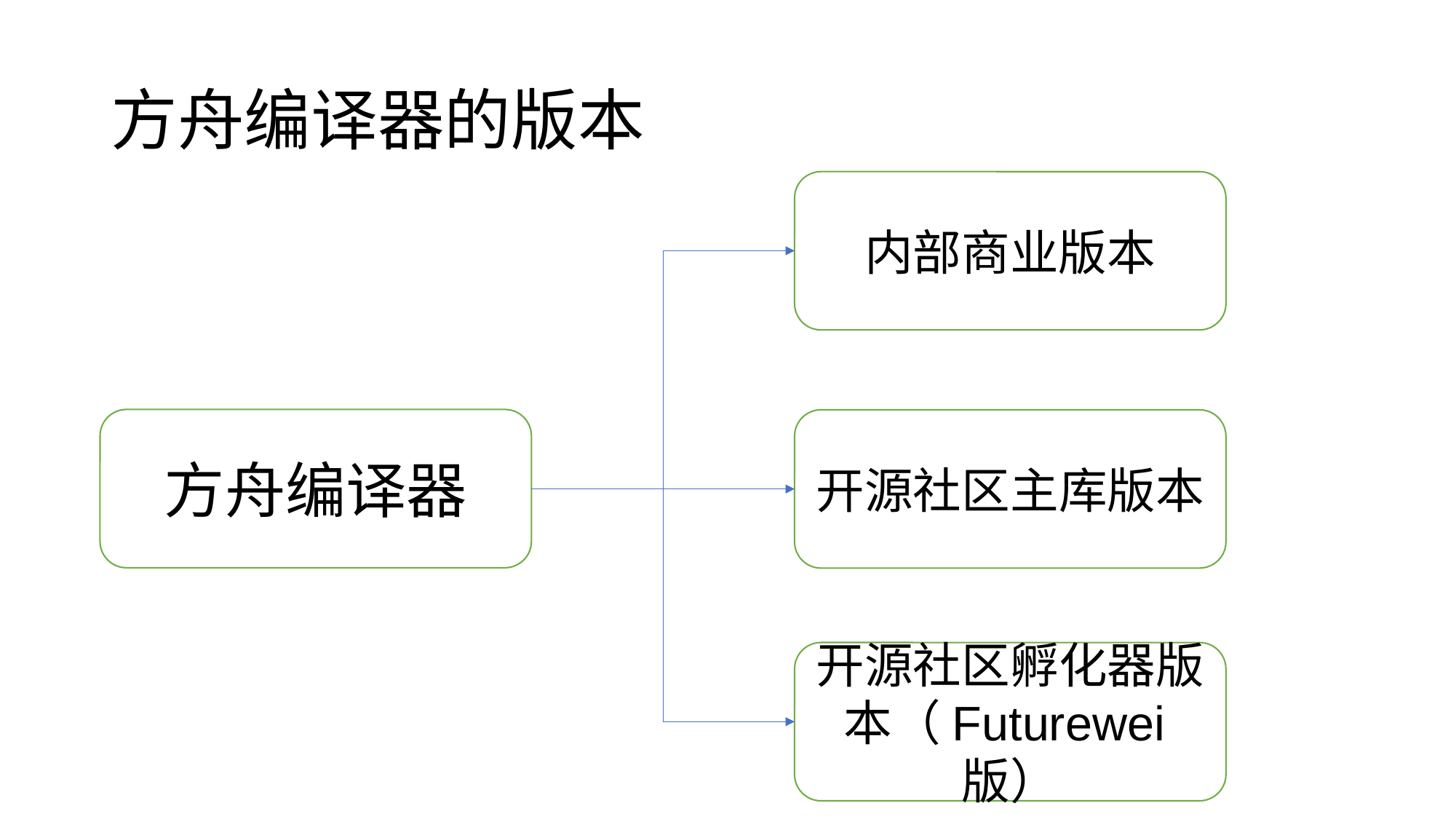

# 方舟编译器的版本
内部商业版本
方舟编译器
开源社区主库版本
开源社区孵化器版本（Futurewei版）